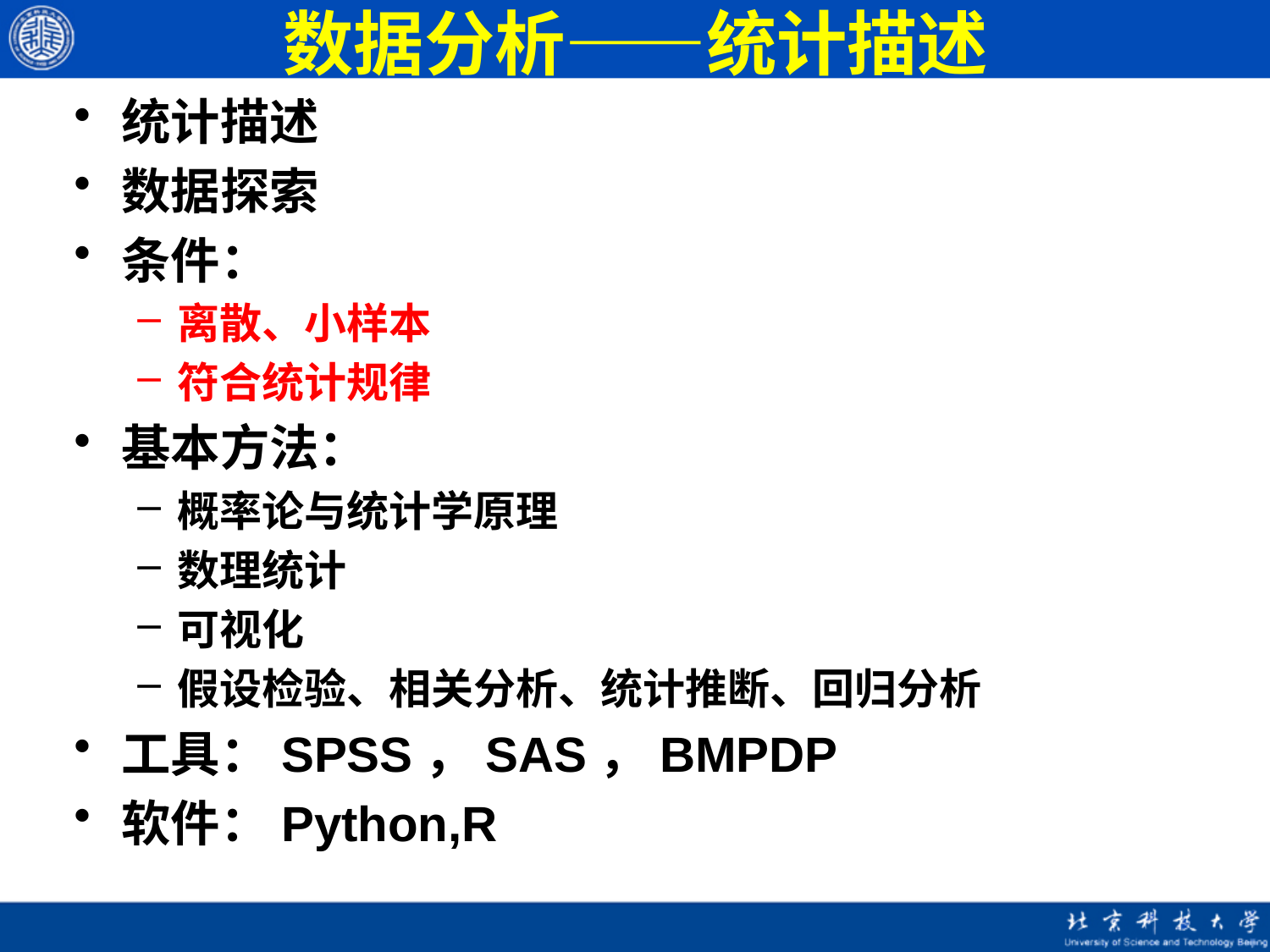

# 数据分析——统计描述
统计描述
数据探索
条件：
离散、小样本
符合统计规律
基本方法：
概率论与统计学原理
数理统计
可视化
假设检验、相关分析、统计推断、回归分析
工具：SPSS，SAS，BMPDP
软件：Python,R